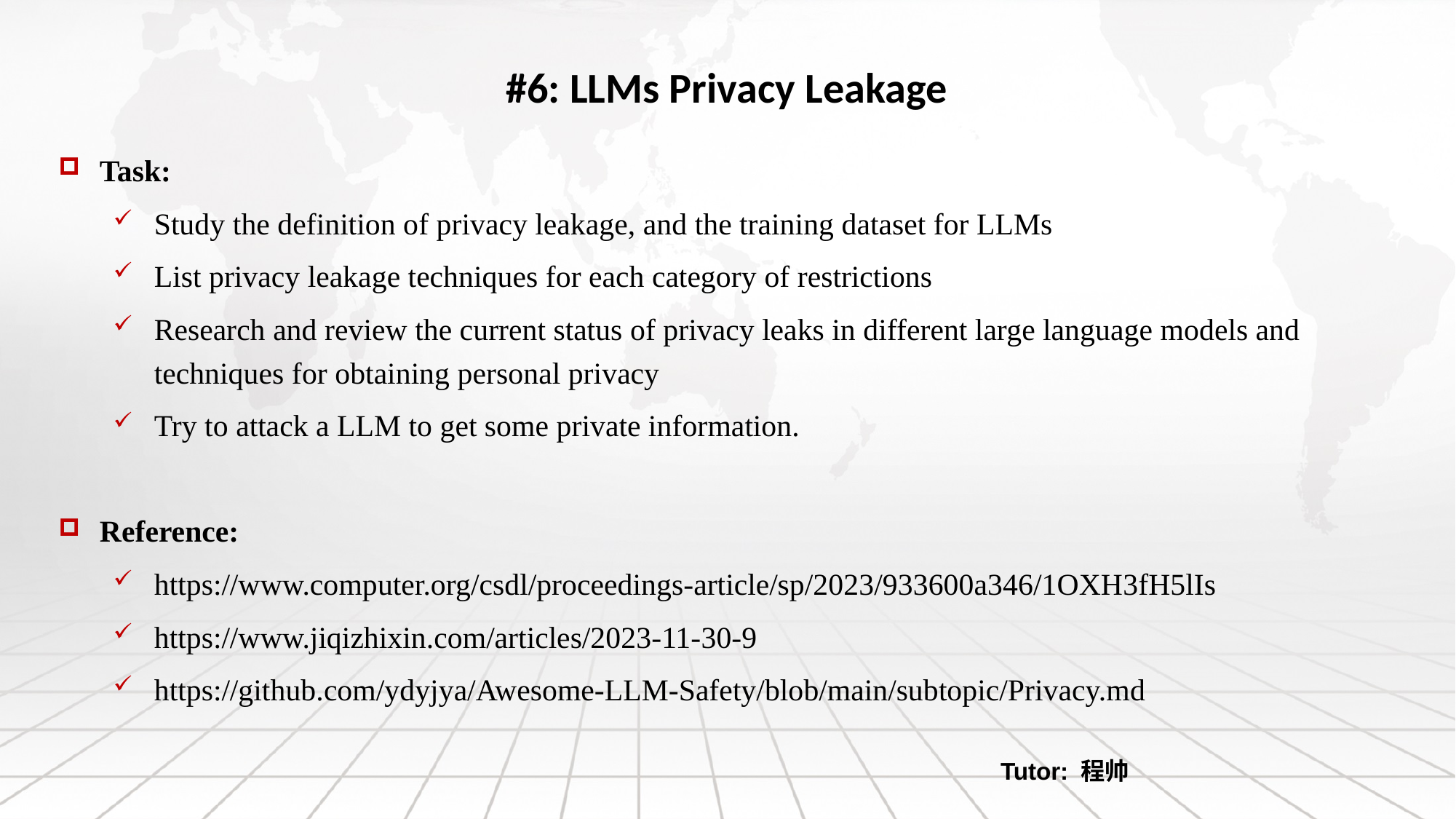

#6: LLMs Privacy Leakage
Task:
Study the definition of privacy leakage, and the training dataset for LLMs
List privacy leakage techniques for each category of restrictions
Research and review the current status of privacy leaks in different large language models and techniques for obtaining personal privacy
Try to attack a LLM to get some private information.

Reference:
https://www.computer.org/csdl/proceedings-article/sp/2023/933600a346/1OXH3fH5lIs
https://www.jiqizhixin.com/articles/2023-11-30-9
https://github.com/ydyjya/Awesome-LLM-Safety/blob/main/subtopic/Privacy.md
Tutor: 程帅